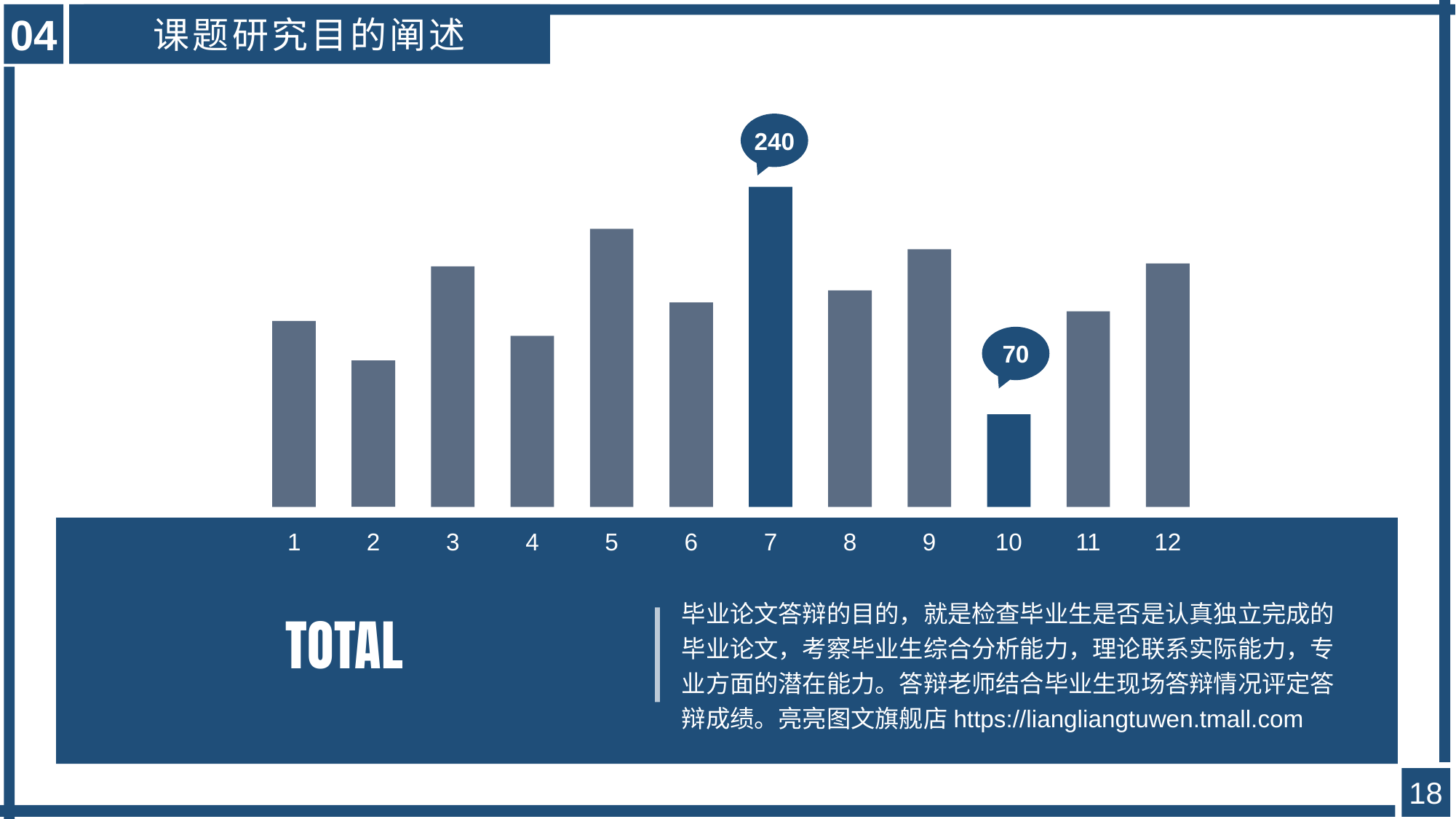

04
课题研究目的阐述

240

70

1
2
3
4
5
6
7
8
9
10
11
12
毕业论文答辩的目的，就是检查毕业生是否是认真独立完成的毕业论文，考察毕业生综合分析能力，理论联系实际能力，专业方面的潜在能力。答辩老师结合毕业生现场答辩情况评定答辩成绩。亮亮图文旗舰店https://liangliangtuwen.tmall.com
TOTAL
1,920,000

18